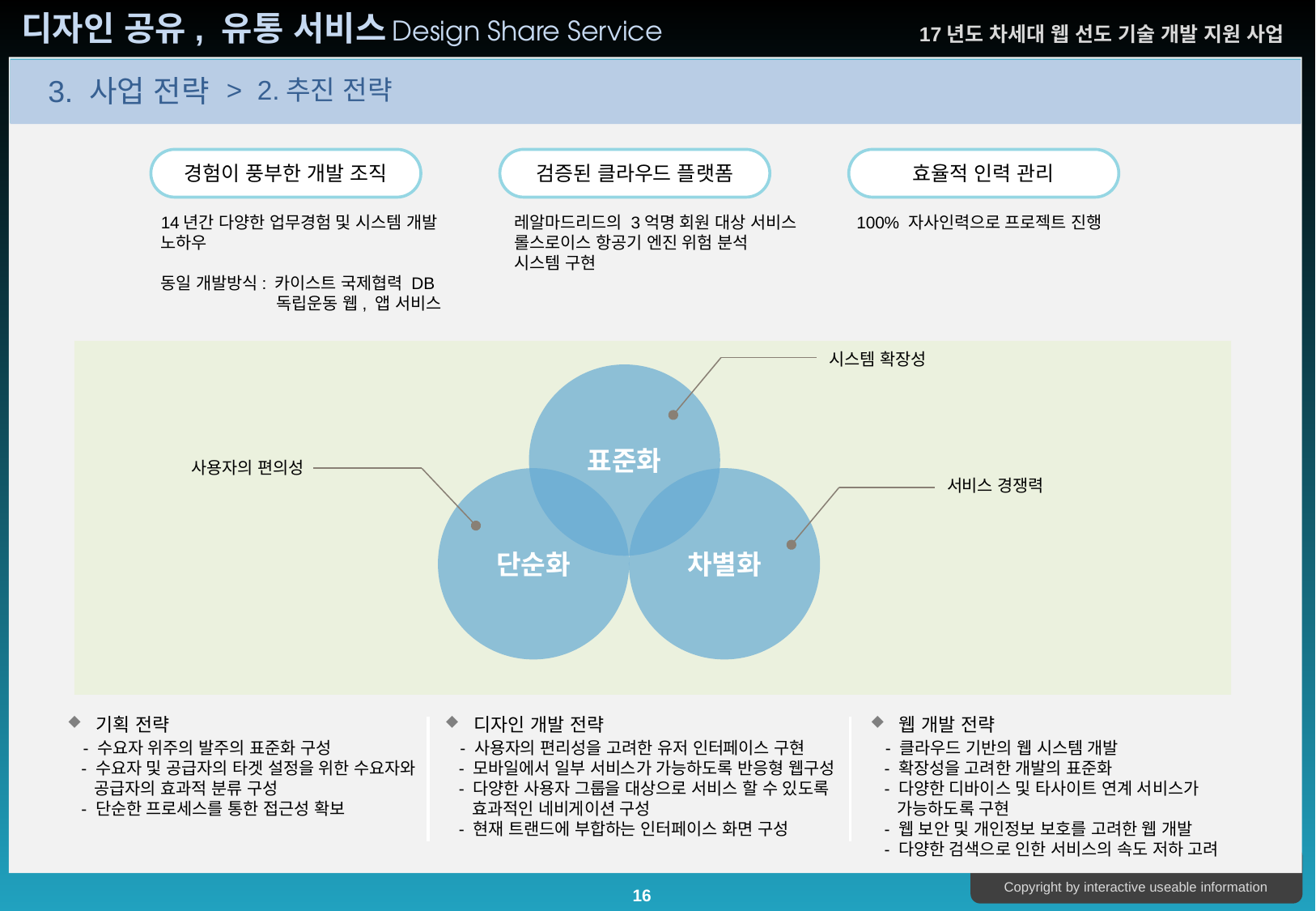

>  2.추진 전략
경험이 풍부한 개발 조직
검증된 클라우드 플랫폼
효율적 인력 관리
14년간 다양한 업무경험 및 시스템 개발
노하우

동일 개발방식: 카이스트 국제협력 DB
                        독립운동 웹, 앱 서비스
레알마드리드의 3억명 회원 대상 서비스
롤스로이스 항공기 엔진 위험 분석 시스템 구현
100% 자사인력으로 프로젝트 진행

시스템 확장성
표준화
사용자의 편의성
단순화
차별화
서비스 경쟁력
기획 전략
   - 수요자 위주의 발주의 표준화 구성
   - 수요자 및 공급자의 타겟 설정을 위한 수요자와
     공급자의 효과적 분류 구성
   - 단순한 프로세스를 통한 접근성 확보
디자인 개발 전략
   - 사용자의 편리성을 고려한 유저 인터페이스 구현
   - 모바일에서 일부 서비스가 가능하도록 반응형 웹구성
   - 다양한 사용자 그룹을 대상으로 서비스 할 수 있도록
     효과적인 네비게이션 구성
   - 현재 트랜드에 부합하는 인터페이스 화면 구성
웹 개발 전략
   - 클라우드 기반의 웹 시스템 개발
   - 확장성을 고려한 개발의 표준화
   - 다양한 디바이스 및 타사이트 연계 서비스가
     가능하도록 구현
   - 웹 보안 및 개인정보 보호를 고려한 웹 개발
   - 다양한 검색으로 인한 서비스의 속도 저하 고려